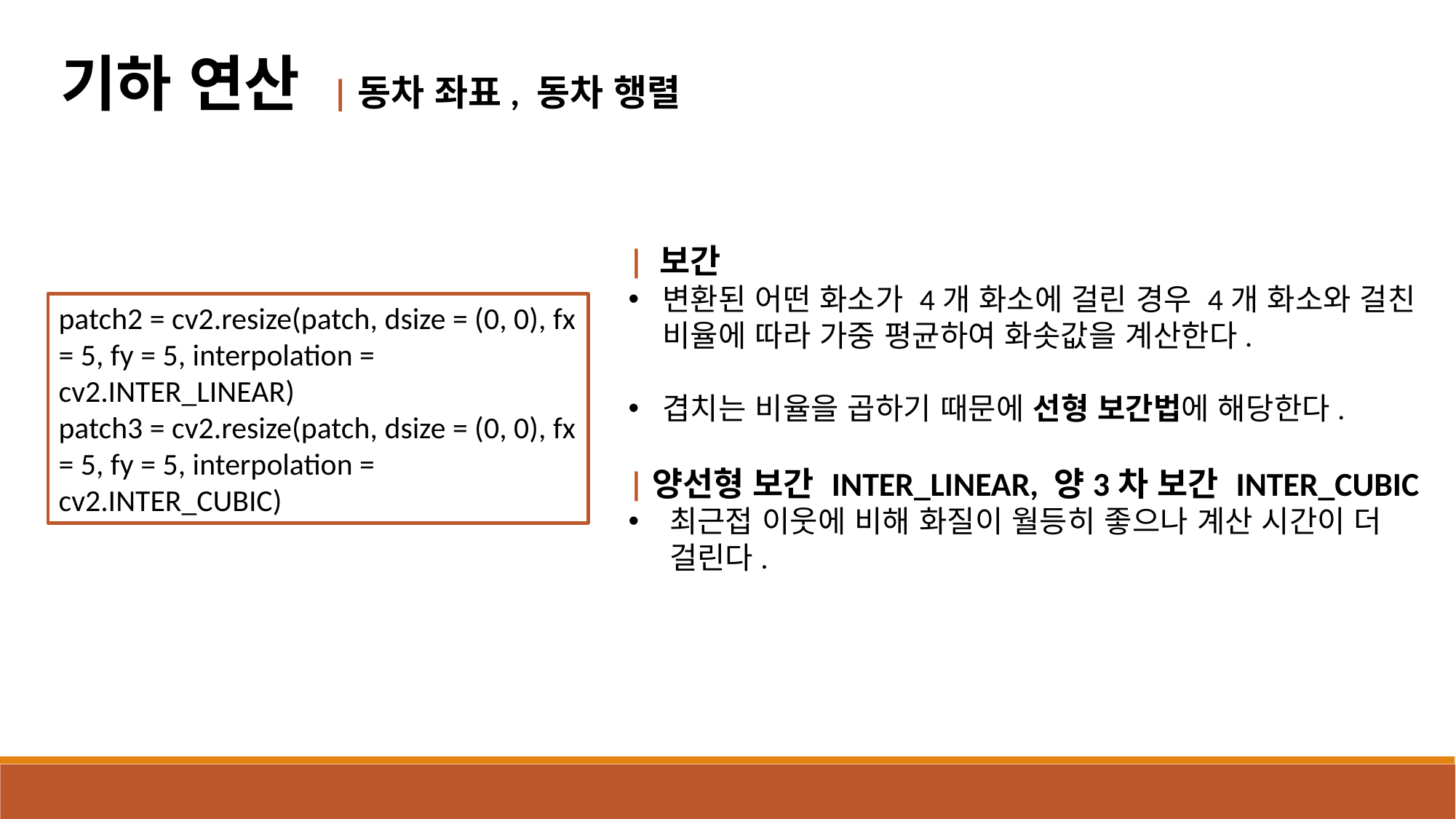

기하 연산 |동차 좌표, 동차 행렬
| 보간
변환된 어떤 화소가 4개 화소에 걸린 경우 4개 화소와 걸친 비율에 따라 가중 평균하여 화솟값을 계산한다.

겹치는 비율을 곱하기 때문에 선형 보간법에 해당한다.

|양선형 보간 INTER_LINEAR, 양3차 보간 INTER_CUBIC
최근접 이웃에 비해 화질이 월등히 좋으나 계산 시간이 더 걸린다.
patch2 = cv2.resize(patch, dsize = (0, 0), fx = 5, fy = 5, interpolation = cv2.INTER_LINEAR)
patch3 = cv2.resize(patch, dsize = (0, 0), fx = 5, fy = 5, interpolation = cv2.INTER_CUBIC)